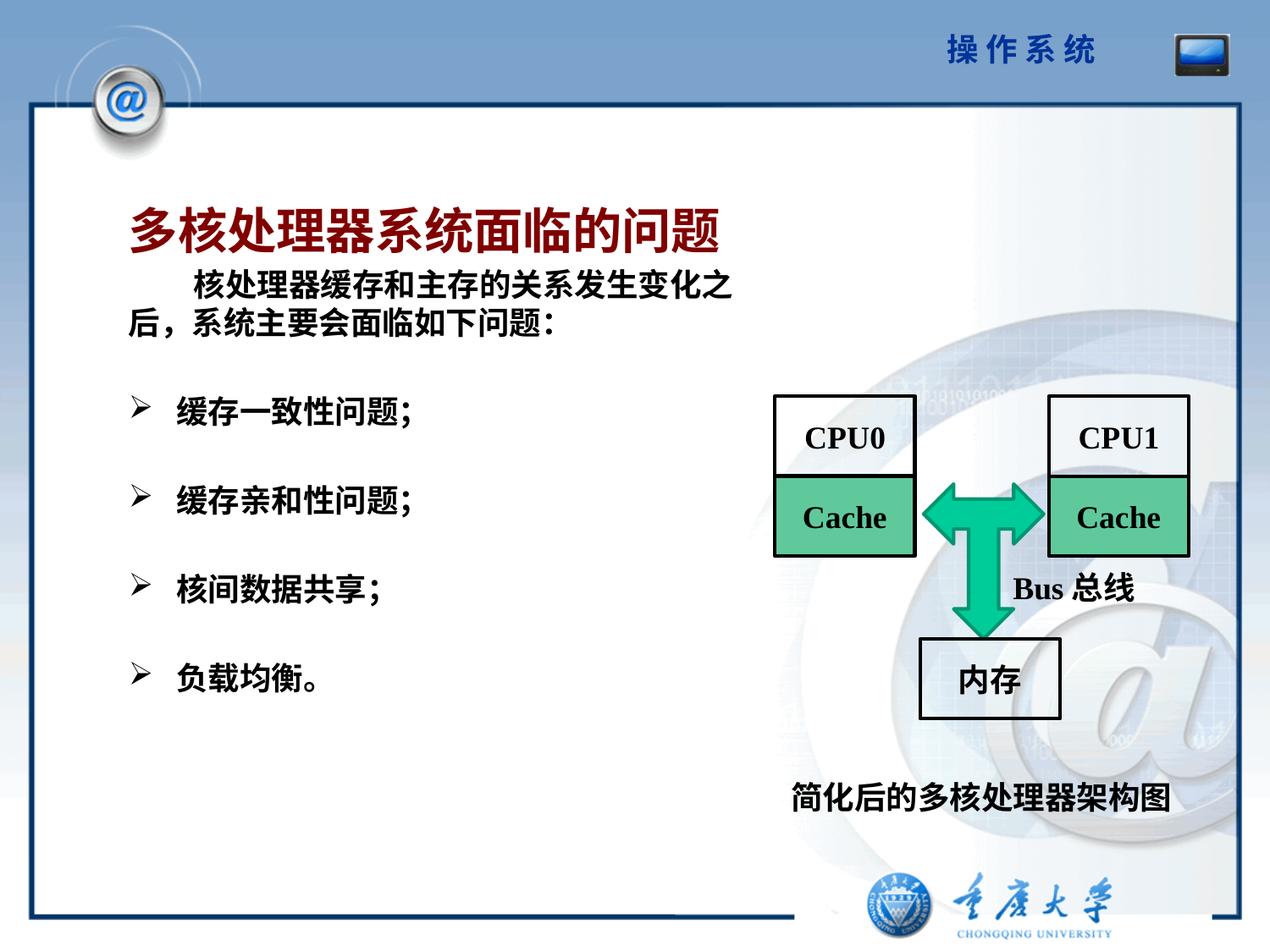

多核处理器系统面临的问题
        核处理器缓存和主存的关系发生变化之后，系统主要会面临如下问题：

缓存一致性问题；

缓存亲和性问题；

核间数据共享；

负载均衡。
CPU0
CPU1
Cache

内存
Cache
Bus总线
简化后的多核处理器架构图